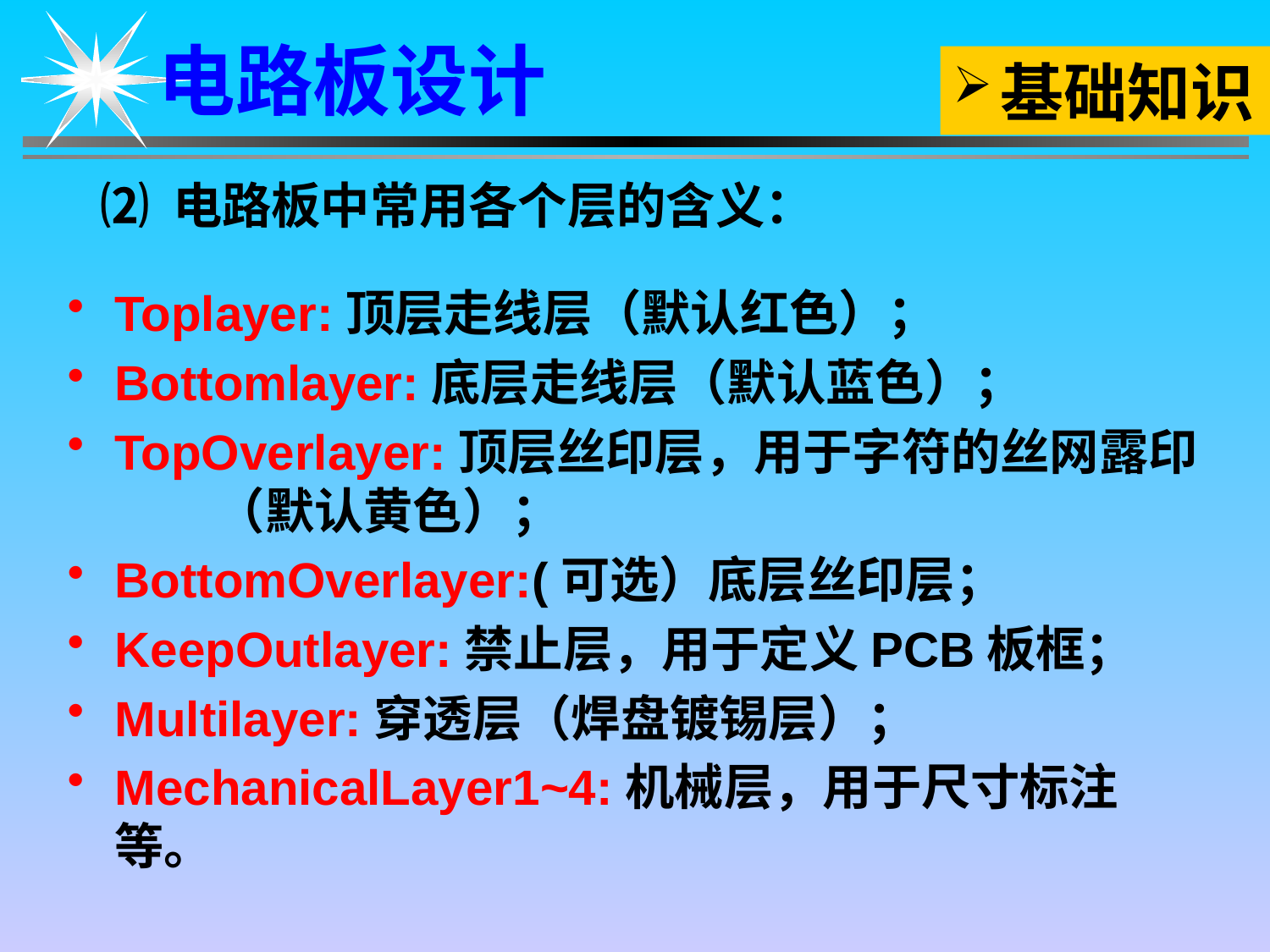

电路板设计
基础知识
⑵ 电路板中常用各个层的含义：
Toplayer:顶层走线层（默认红色）；
Bottomlayer:底层走线层（默认蓝色）；
TopOverlayer:顶层丝印层，用于字符的丝网露印          （默认黄色）；
BottomOverlayer:(可选）底层丝印层；
KeepOutlayer:禁止层，用于定义PCB板框；
Multilayer:穿透层（焊盘镀锡层）；
MechanicalLayer1~4:机械层，用于尺寸标注等。